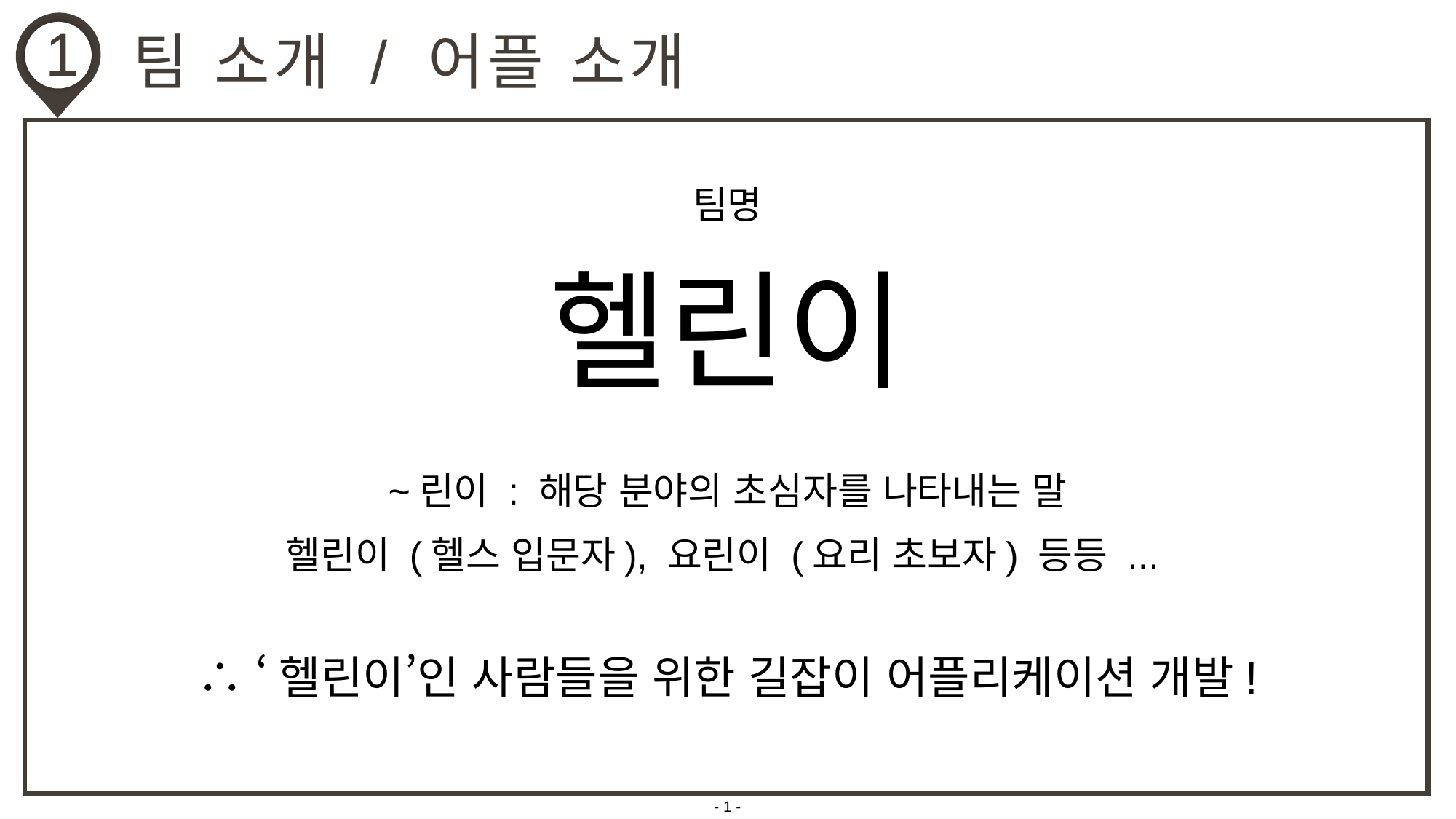

1
팀 소개 / 어플 소개
팀명
헬린이
~린이 : 해당 분야의 초심자를 나타내는 말

헬린이 (헬스 입문자), 요린이 (요리 초보자) 등등 ...
∴ ‘헬린이’인 사람들을 위한 길잡이 어플리케이션 개발!
- 1 -